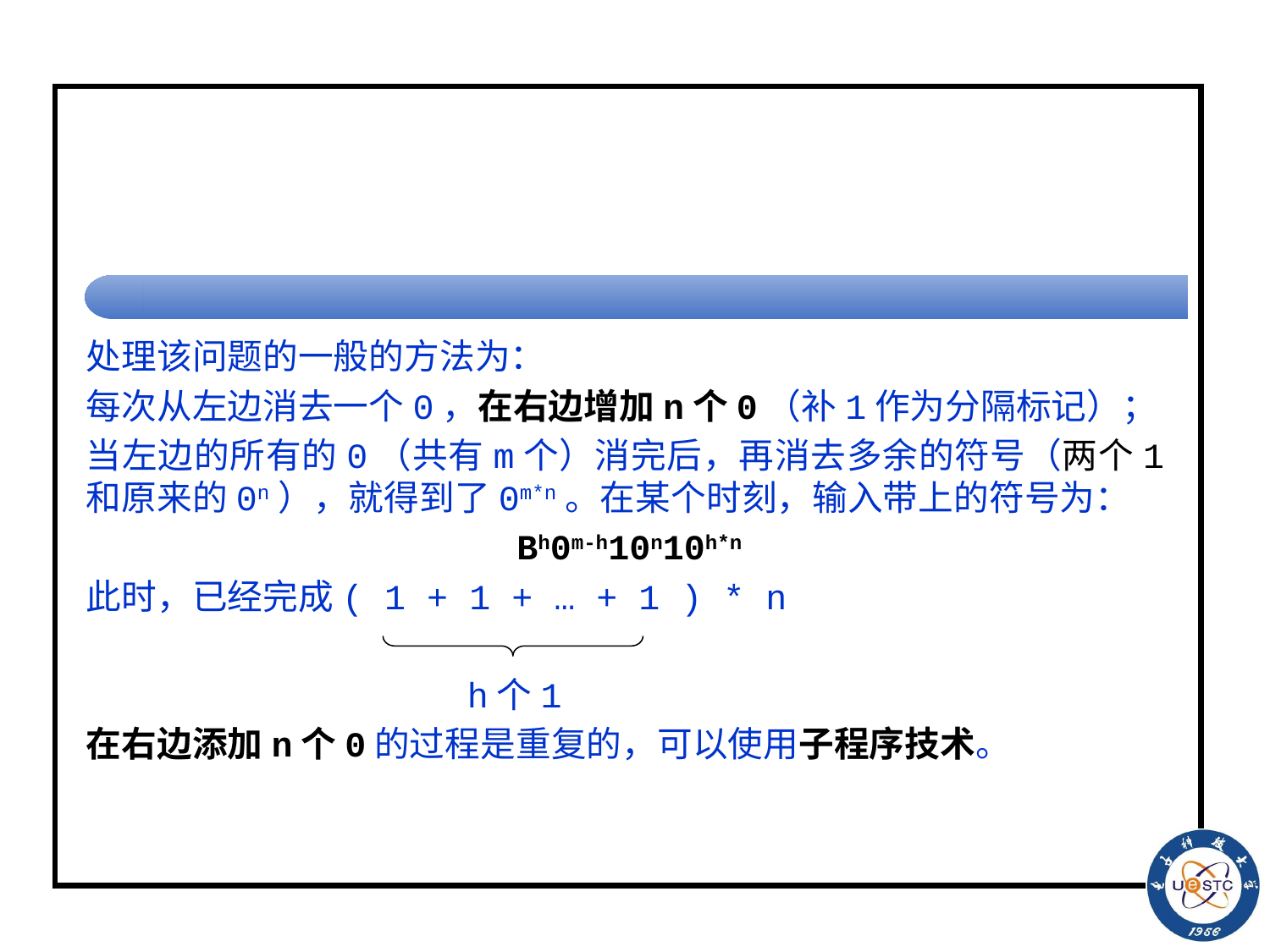

#
处理该问题的一般的方法为：
每次从左边消去一个0，在右边增加n个0（补1作为分隔标记）；
当左边的所有的0（共有m个）消完后，再消去多余的符号（两个1和原来的0n），就得到了0m*n。在某个时刻，输入带上的符号为：
Bh0m-h10n10h*n
此时，已经完成( 1 + 1 + … + 1 ) * n

                  h个1
在右边添加n个0的过程是重复的，可以使用子程序技术。